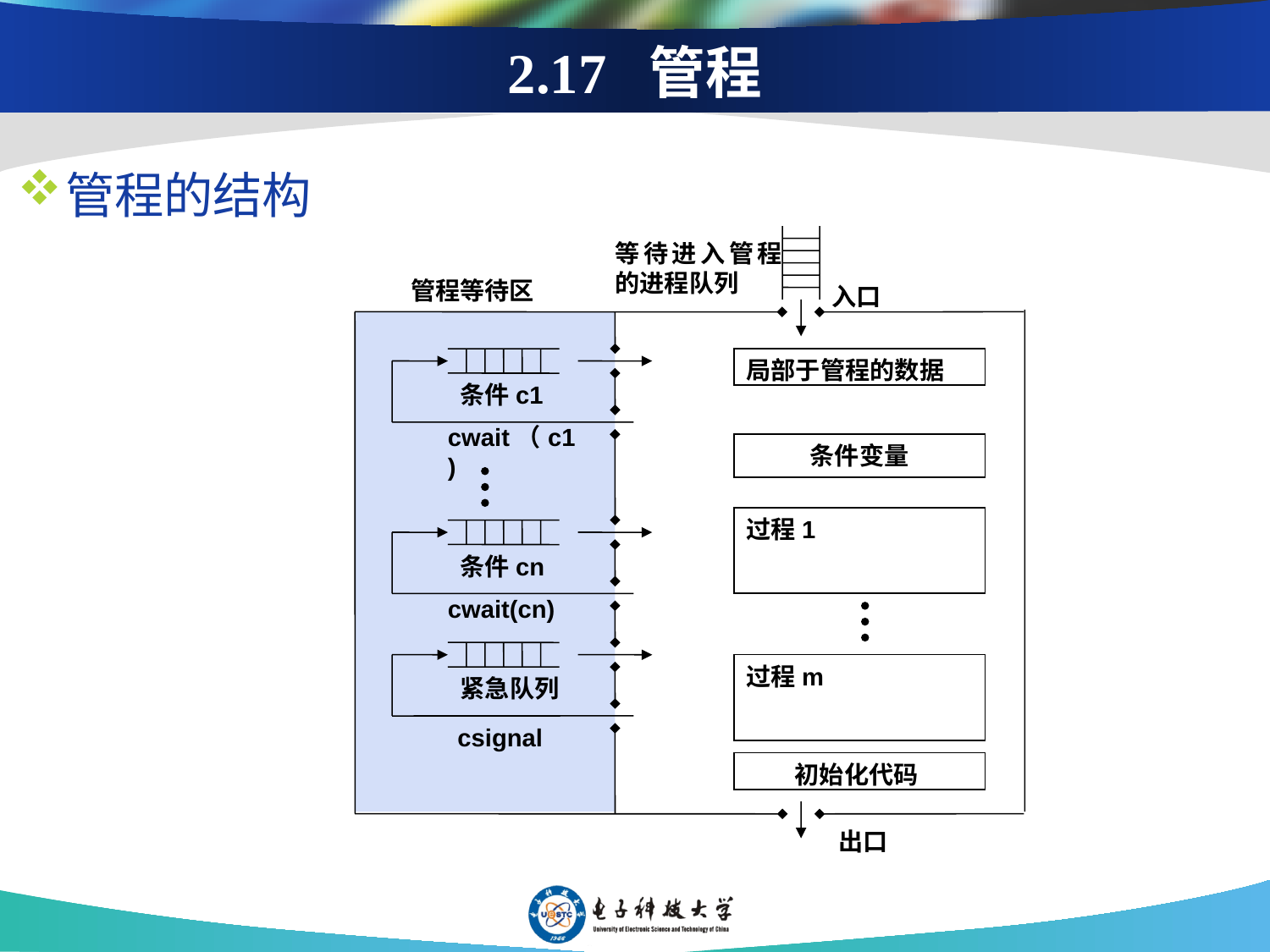

# 2.17  管程
管程的结构

等待进入管程的进程队列
管程等待区
入口

局部于管程的数据

条件c1

cwait（c1)
条件变量

过程1

条件cn

cwait(cn)

过程m
紧急队列

csignal

初始化代码

出口